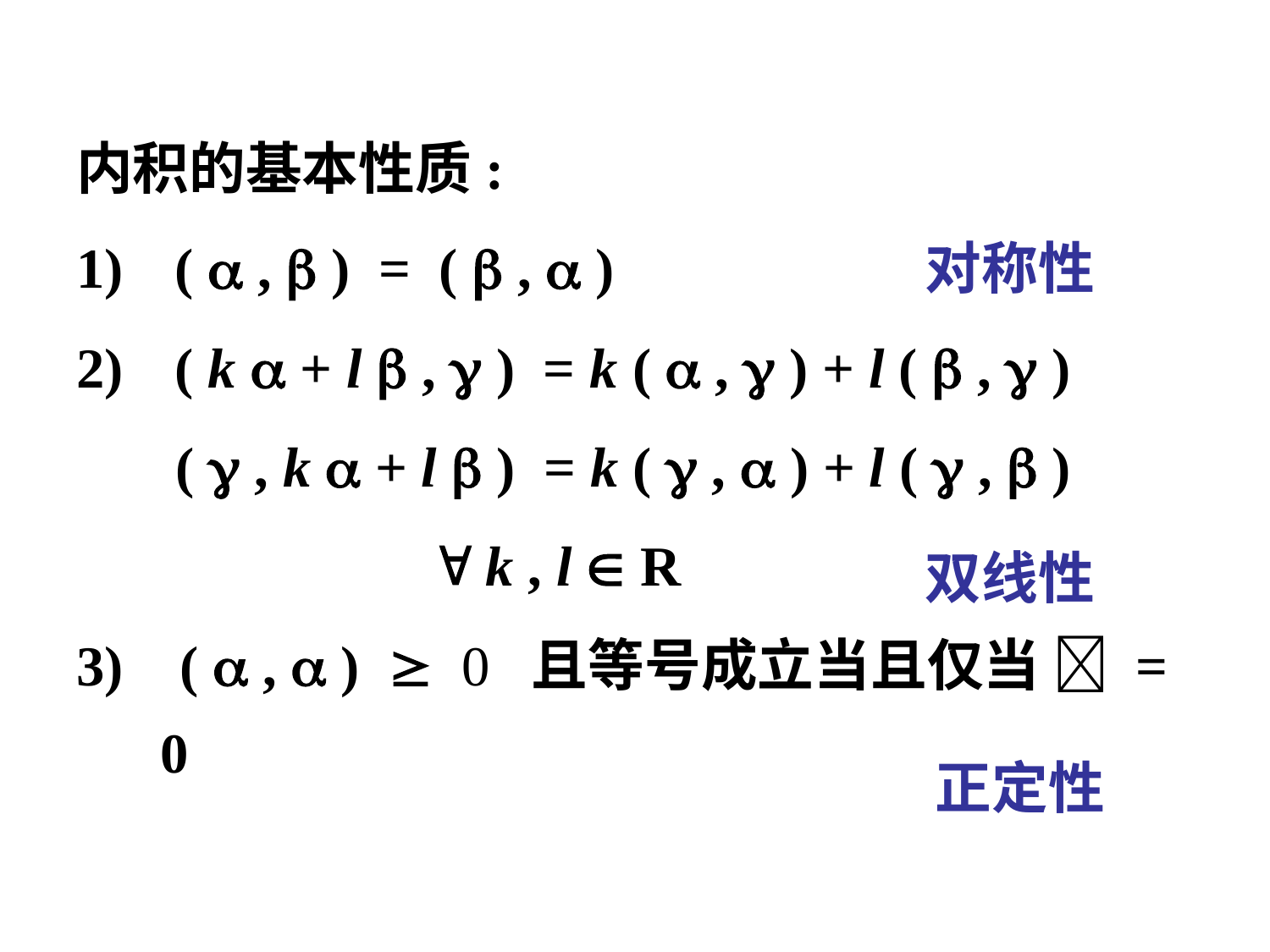

内积的基本性质:
 ( α , β )  =  ( β , α )
 ( k α + l β , γ )  = k ( α , γ ) + l ( β , γ )
       ( γ , k α + l β )  = k ( γ , α ) + l ( γ , β )
                         ∀ k , l ∈ R
3)    ( α , α )  ≥  0  且等号成立当且仅当 α = 0

对称性
双线性
正定性